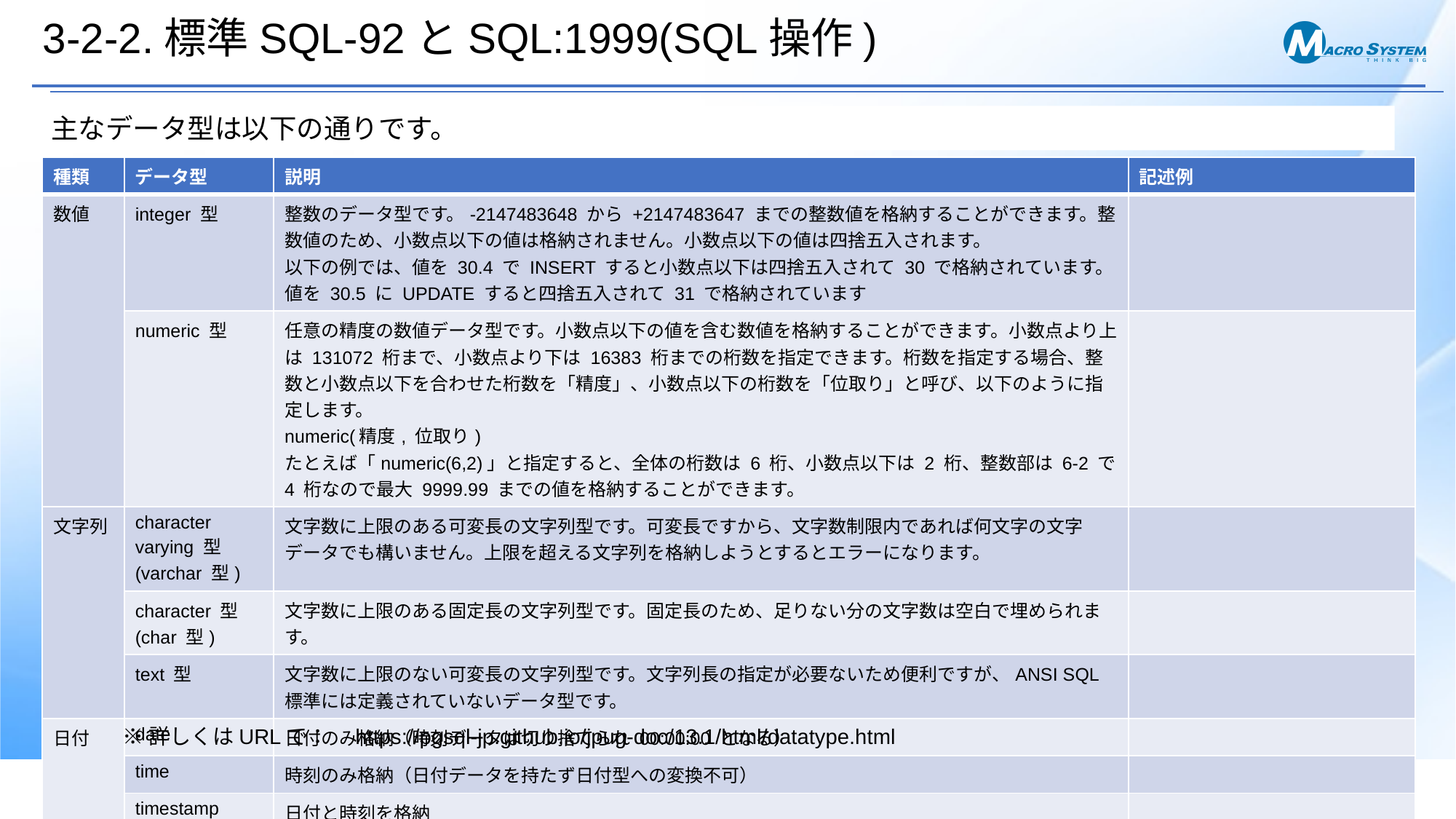

# 3-2-2.標準SQL-92とSQL:1999(SQL操作)
主なデータ型は以下の通りです。
| 種類 | データ型 | 説明 | 記述例 |
| --- | --- | --- | --- |
| 数値 | integer 型 | 整数のデータ型です。-2147483648 から +2147483647 までの整数値を格納することができます。整数値のため、小数点以下の値は格納されません。小数点以下の値は四捨五入されます。 以下の例では、値を 30.4 で INSERT すると小数点以下は四捨五入されて 30 で格納されています。値を 30.5 に UPDATE すると四捨五入されて 31 で格納されています |  |
|  | numeric 型 | 任意の精度の数値データ型です。小数点以下の値を含む数値を格納することができます。小数点より上は 131072 桁まで、小数点より下は 16383 桁までの桁数を指定できます。桁数を指定する場合、整数と小数点以下を合わせた桁数を「精度」、小数点以下の桁数を「位取り」と呼び、以下のように指定します。 numeric(精度, 位取り) たとえば「numeric(6,2)」と指定すると、全体の桁数は 6 桁、小数点以下は 2 桁、整数部は 6-2 で 4 桁なので最大 9999.99 までの値を格納することができます。 |  |
| 文字列 | character varying 型 (varchar 型) | 文字数に上限のある可変長の文字列型です。可変長ですから、文字数制限内であれば何文字の文字データでも構いません。上限を超える文字列を格納しようとするとエラーになります。 |  |
|  | character 型 (char 型) | 文字数に上限のある固定長の文字列型です。固定長のため、足りない分の文字数は空白で埋められます。 |  |
|  | text 型 | 文字数に上限のない可変長の文字列型です。文字列長の指定が必要ないため便利ですが、ANSI SQL 標準には定義されていないデータ型です。 |  |
| 日付 | date | 日付のみ格納（時刻データは切り捨てられ 00:00:00 となる） |  |
|  | time | 時刻のみ格納（日付データを持たず日付型への変換不可） |  |
|  | timestamp | 日付と時刻を格納 |  |
※詳しくはURLで：　https://pgsql-jp.github.io/jpug-doc/13.1/html/datatype.html